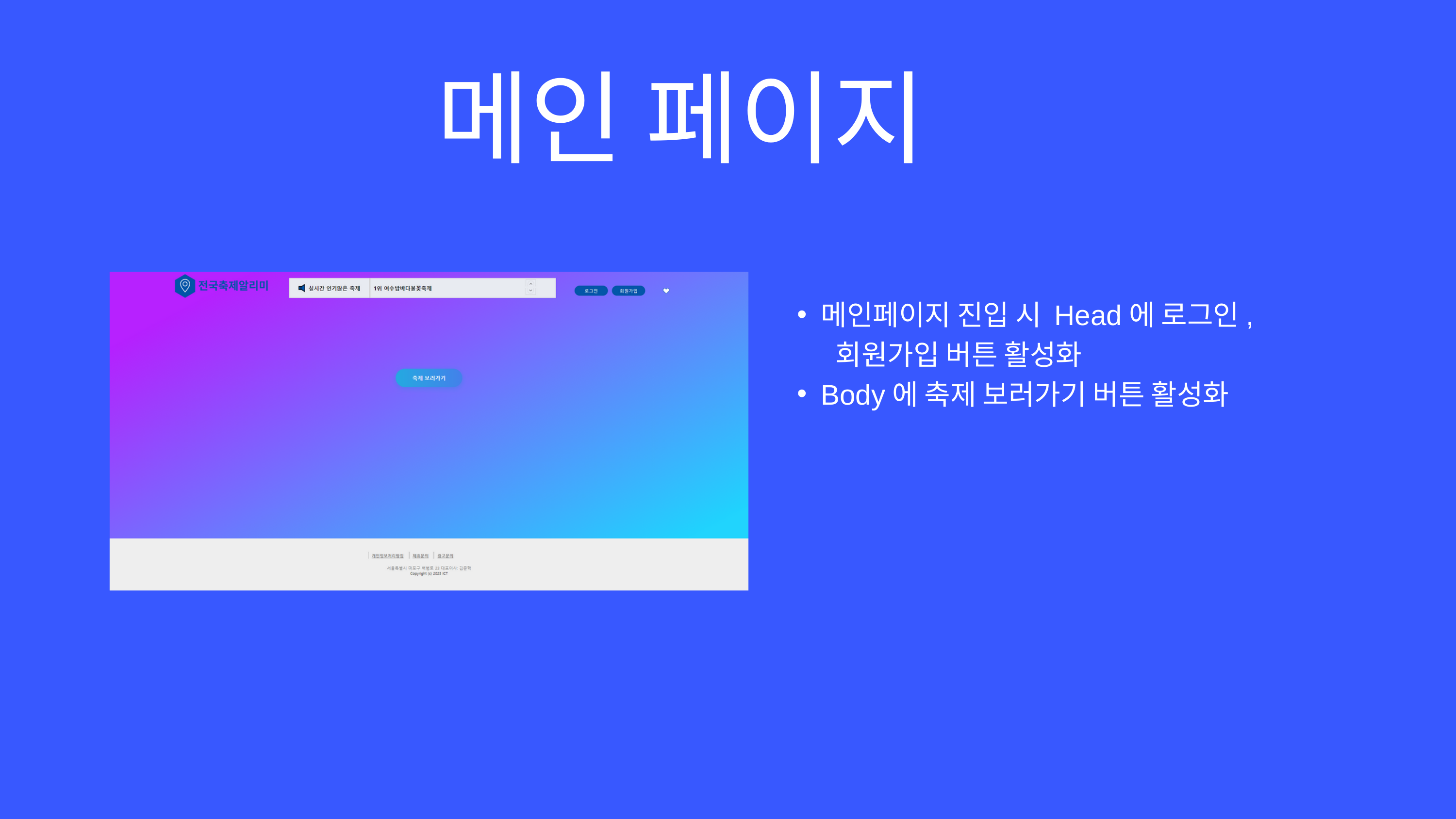

메인 페이지

메인페이지 진입 시 Head에 로그인, 회원가입 버튼 활성화
Body에 축제 보러가기 버튼 활성화